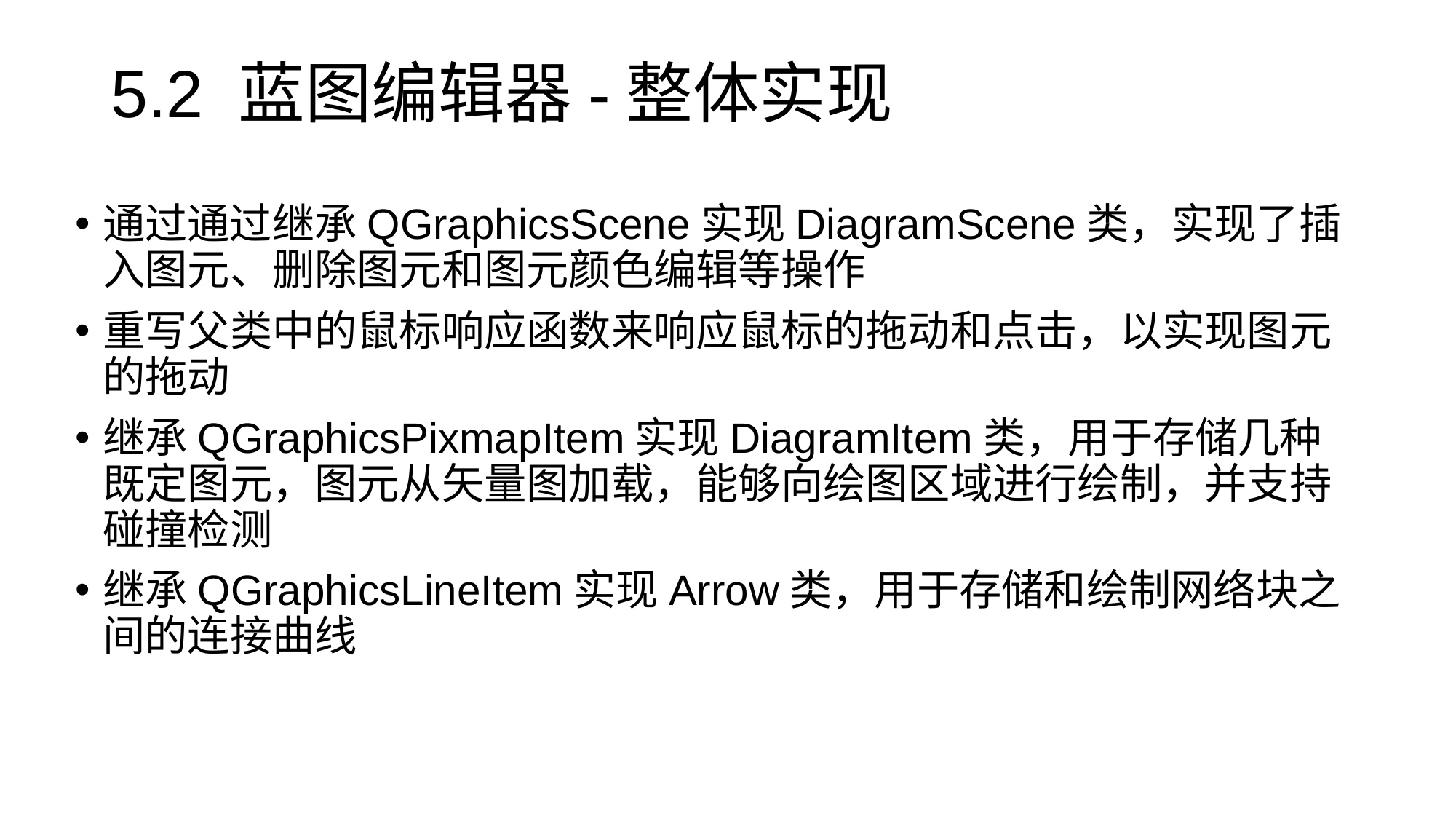

# 5.2 蓝图编辑器-整体实现
通过通过继承QGraphicsScene实现DiagramScene类，实现了插入图元、删除图元和图元颜色编辑等操作
重写父类中的鼠标响应函数来响应鼠标的拖动和点击，以实现图元的拖动
继承QGraphicsPixmapItem实现DiagramItem类，用于存储几种既定图元，图元从矢量图加载，能够向绘图区域进行绘制，并支持碰撞检测
继承QGraphicsLineItem实现Arrow类，用于存储和绘制网络块之间的连接曲线